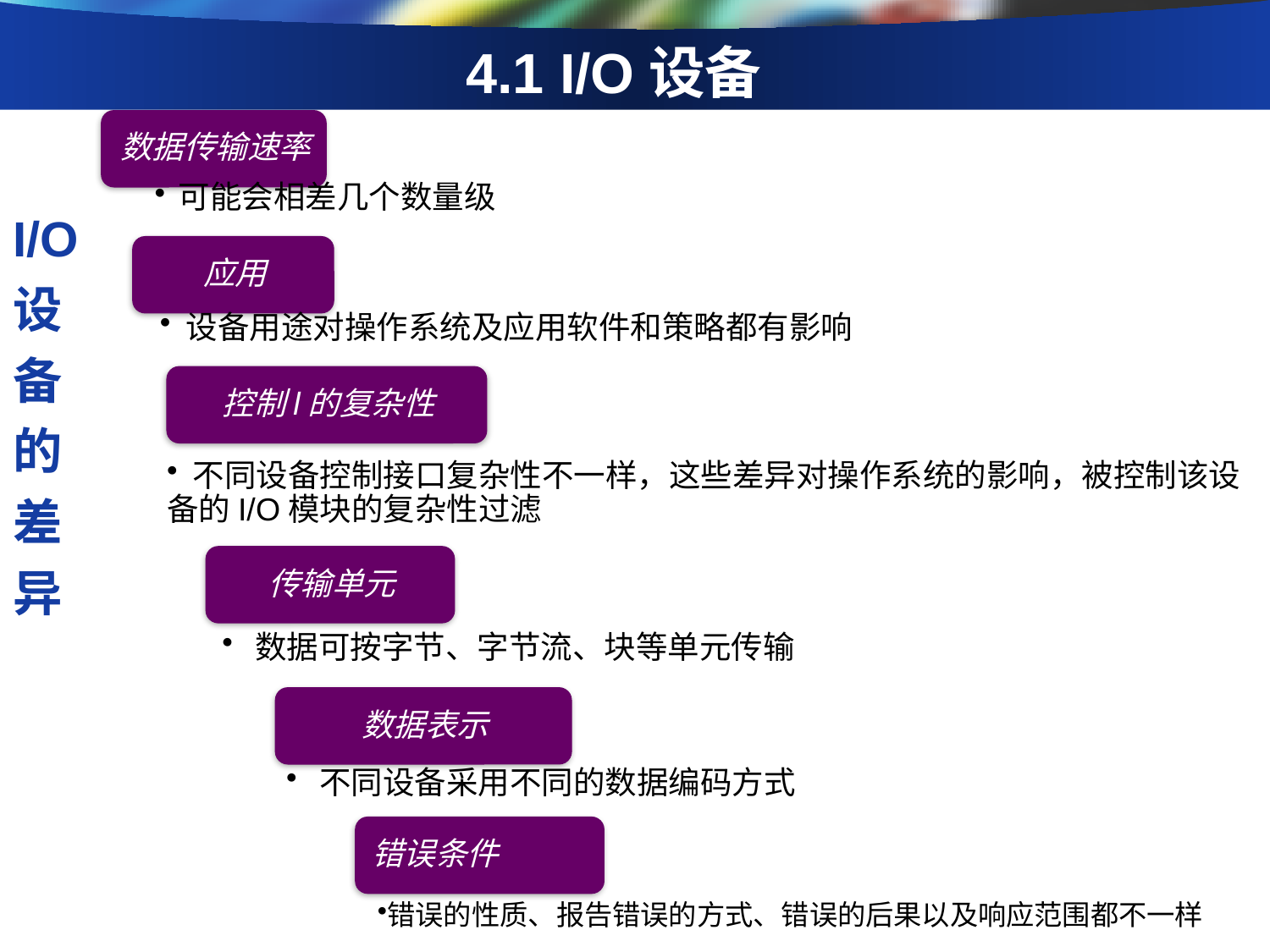

# 4.1 I/O设备
数据传输速率
可能会相差几个数量级
应用
 设备用途对操作系统及应用软件和策略都有影响
控制l的复杂性
 不同设备控制接口复杂性不一样，这些差异对操作系统的影响，被控制该设   备的I/O模块的复杂性过滤
传输单元
  数据可按字节、字节流、块等单元传输
数据表示
  不同设备采用不同的数据编码方式
错误条件
错误的性质、报告错误的方式、错误的后果以及响应范围都不一样
I/O设备的差异